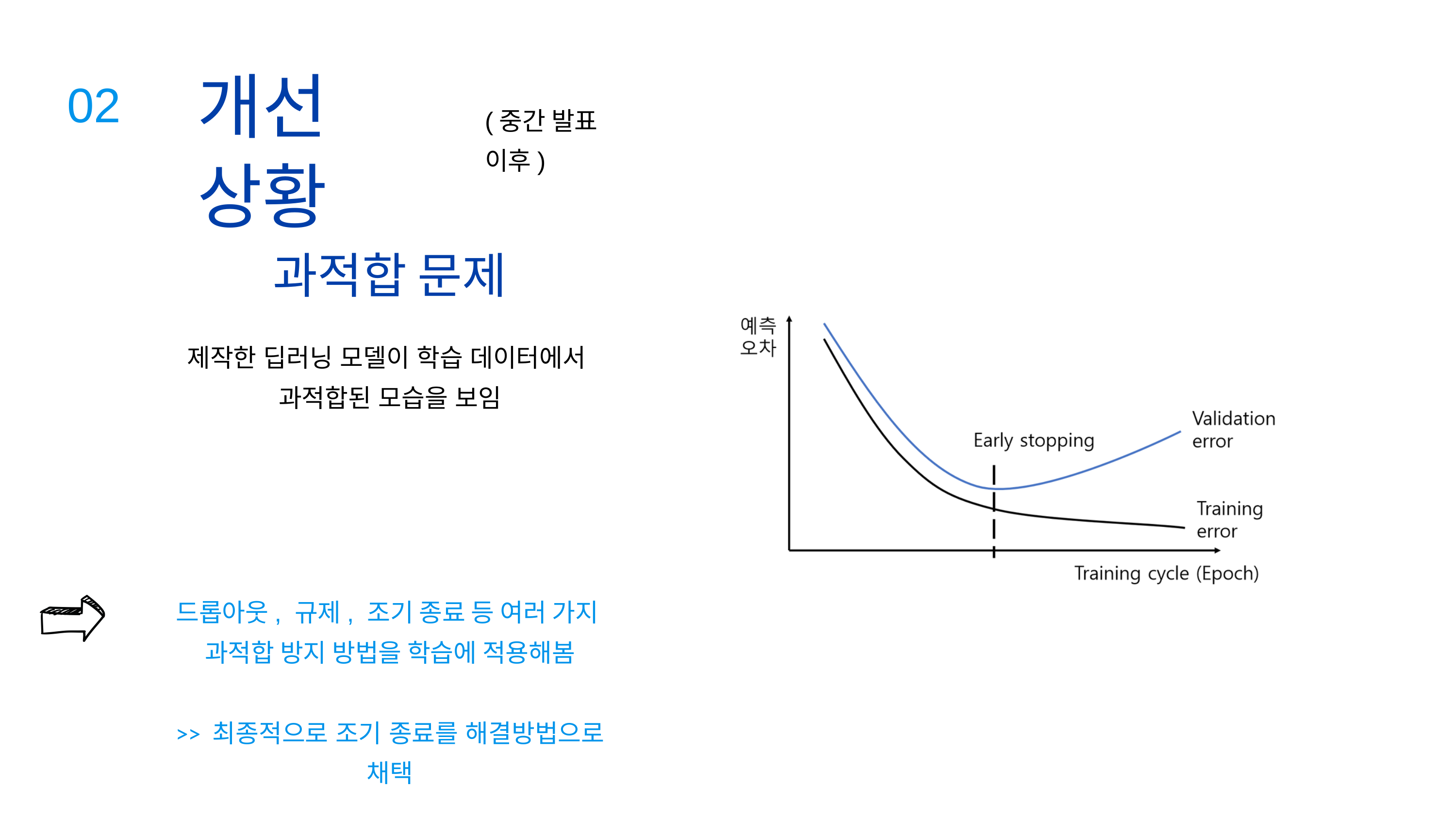

개선 상황
02
(중간 발표 이후)
과적합 문제

제작한 딥러닝 모델이 학습 데이터에서
과적합된 모습을 보임
드롭아웃, 규제, 조기 종료 등 여러 가지
과적합 방지 방법을 학습에 적용해봄

>> 최종적으로 조기 종료를 해결방법으로 채택